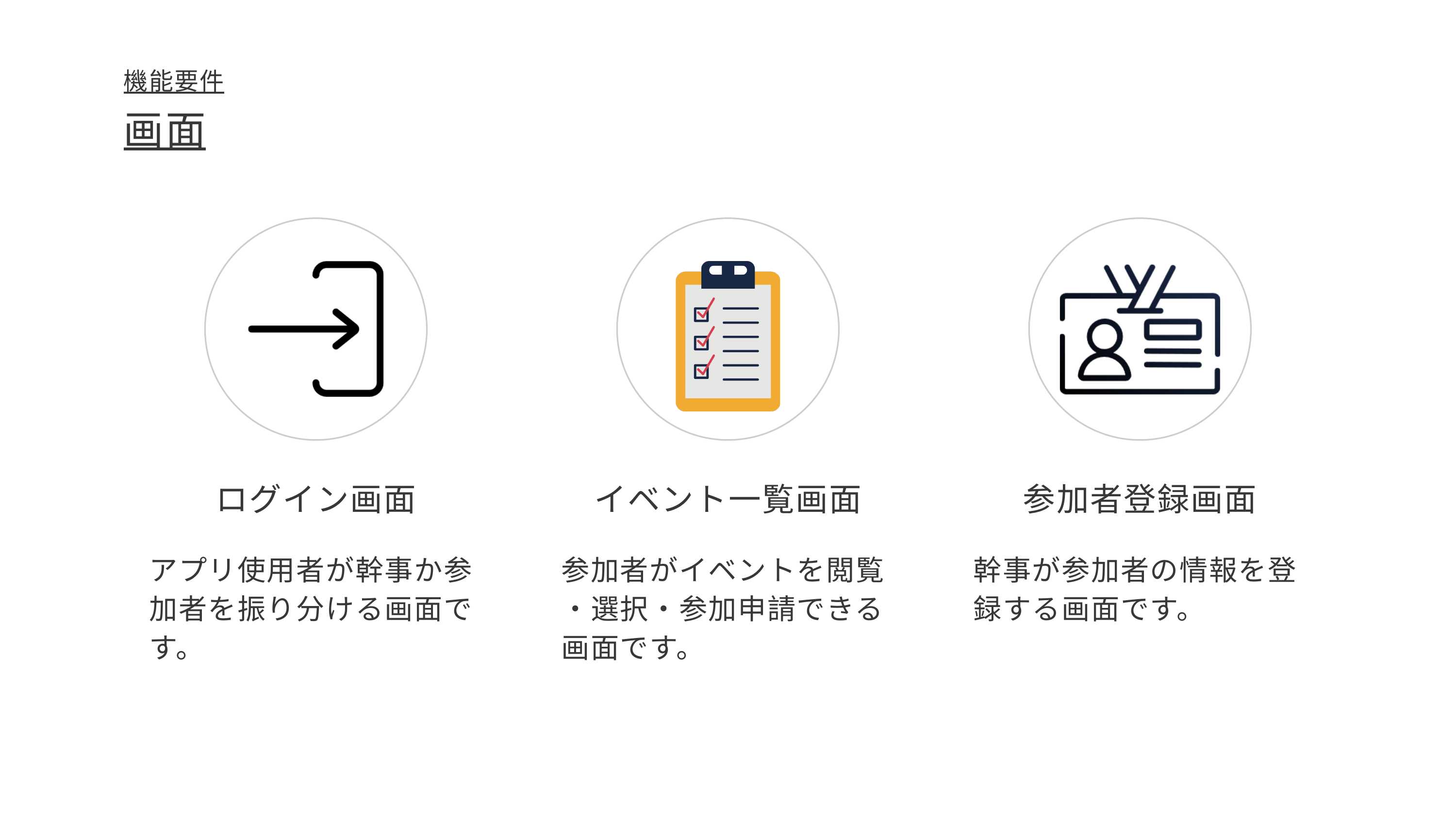

機能要件
画面

ログイン画面
イベント一覧画面
参加者登録画面
アプリ使用者が幹事か参加者を振り分ける画面です。
参加者がイベントを閲覧・選択・参加申請できる画面です。
幹事が参加者の情報を登録する画面です。